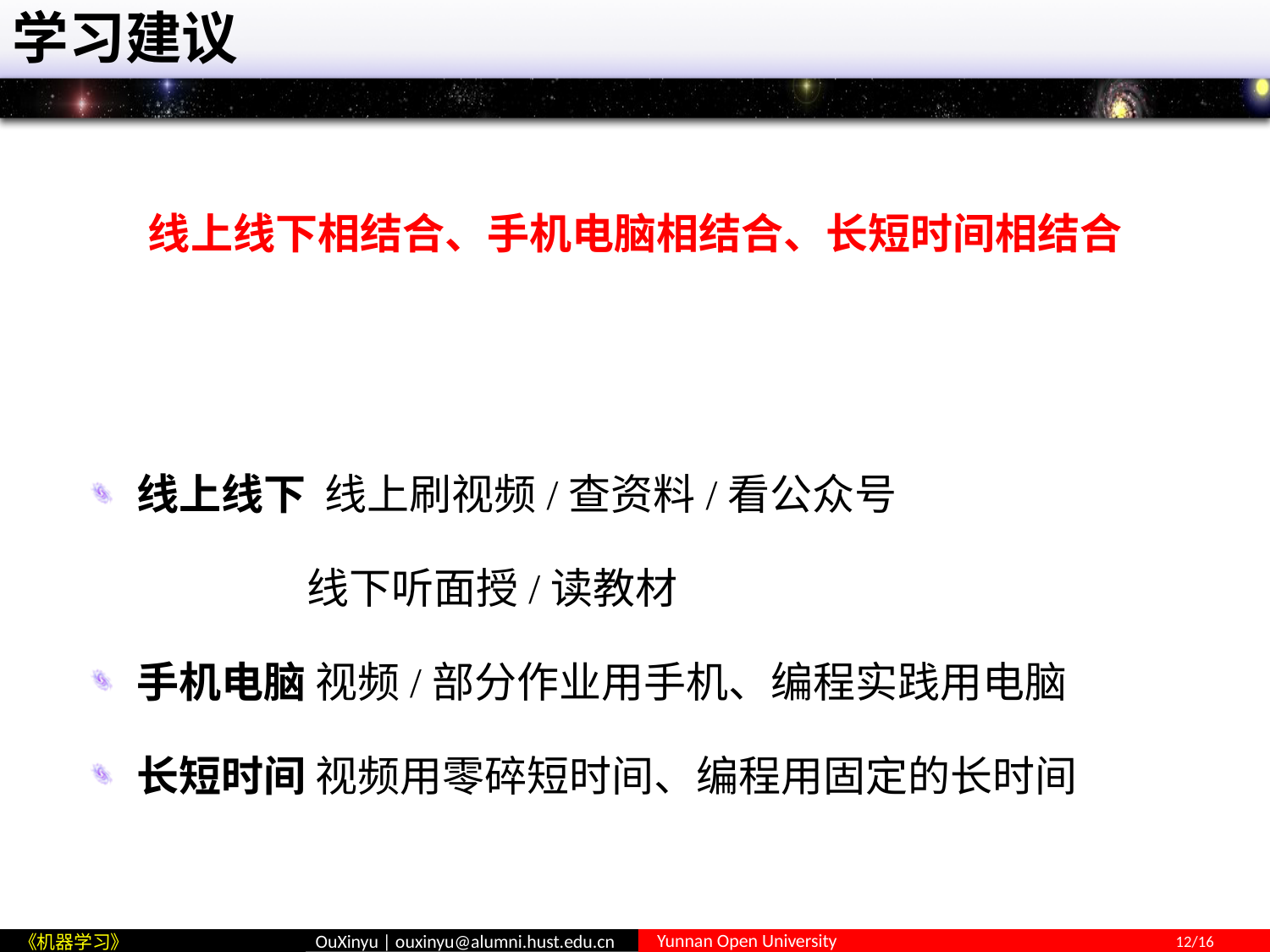

# 学习建议

线上线下相结合、手机电脑相结合、长短时间相结合

 线上线下  线上刷视频/查资料/看公众号
                      线下听面授/读教材
 手机电脑 视频/部分作业用手机、编程实践用电脑
 长短时间 视频用零碎短时间、编程用固定的长时间